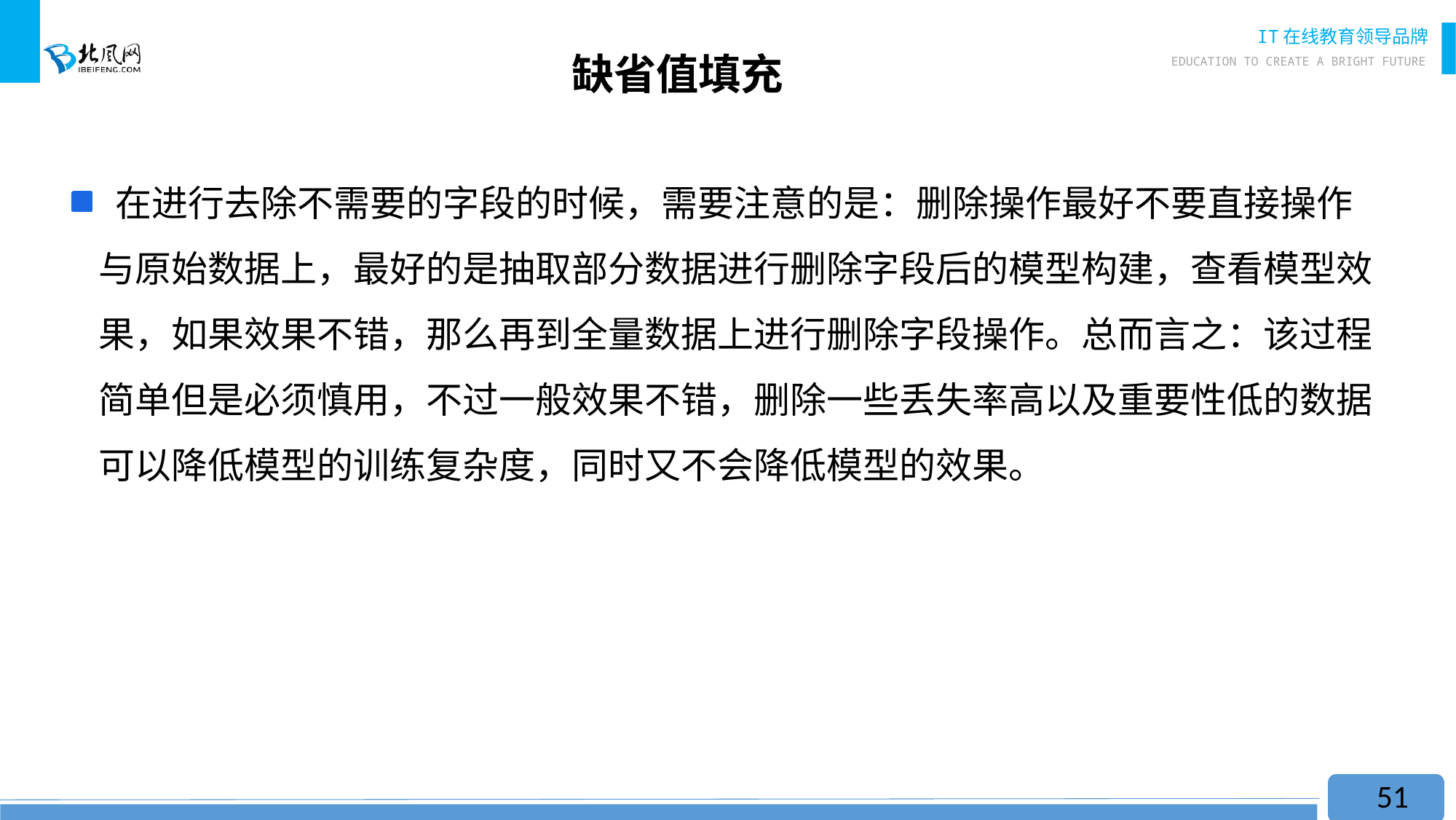

# 缺省值填充
 在进行去除不需要的字段的时候，需要注意的是：删除操作最好不要直接操作与原始数据上，最好的是抽取部分数据进行删除字段后的模型构建，查看模型效果，如果效果不错，那么再到全量数据上进行删除字段操作。总而言之：该过程简单但是必须慎用，不过一般效果不错，删除一些丢失率高以及重要性低的数据可以降低模型的训练复杂度，同时又不会降低模型的效果。